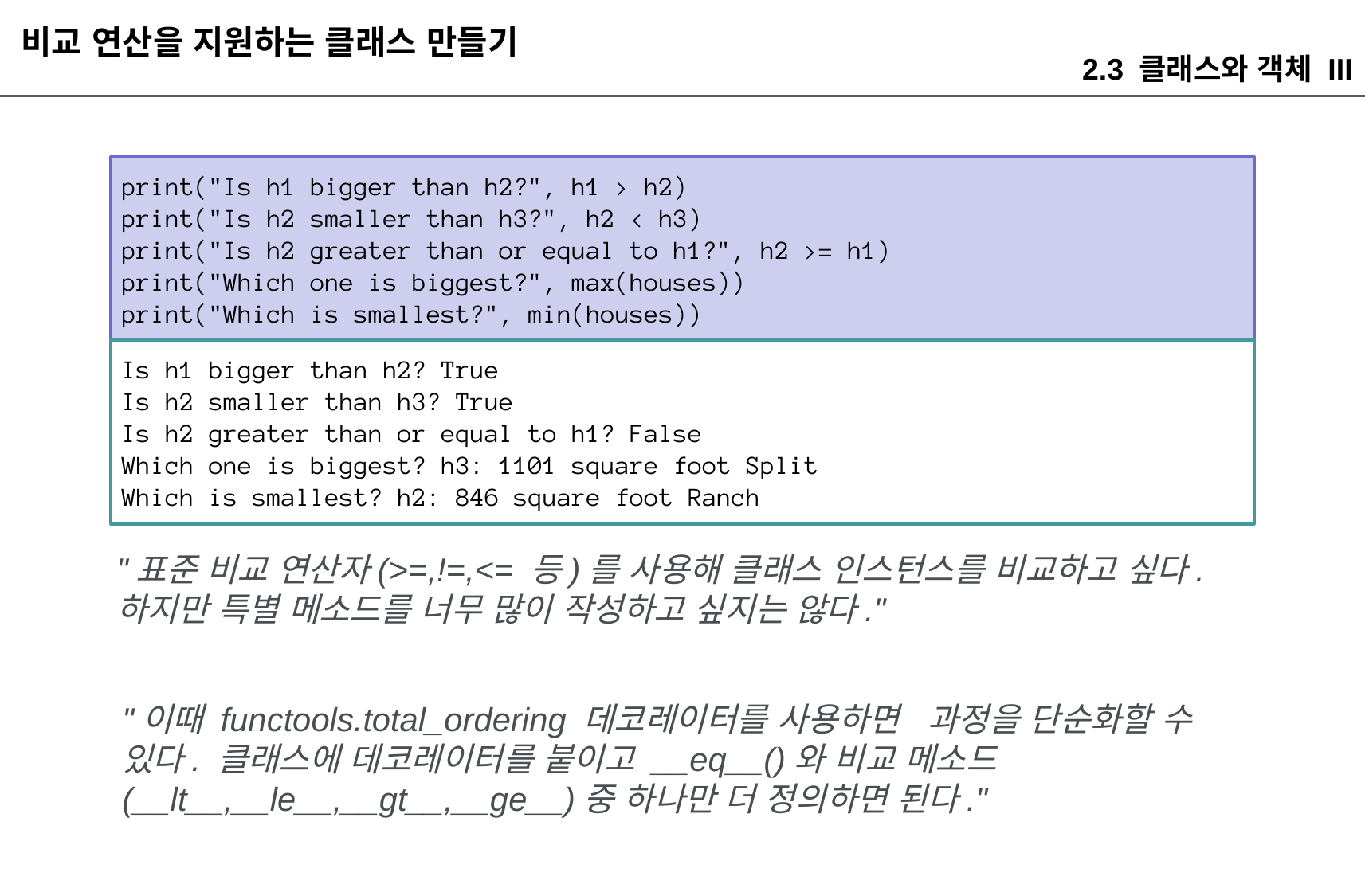

비교 연산을 지원하는 클래스 만들기
2.3 클래스와 객체 III
print("Is h1 bigger than h2?", h1 > h2)
print("Is h2 smaller than h3?", h2 < h3)
print("Is h2 greater than or equal to h1?", h2 >= h1)
print("Which one is biggest?", max(houses))
print("Which is smallest?", min(houses))
Is h1 bigger than h2? True
Is h2 smaller than h3? True
Is h2 greater than or equal to h1? False
Which one is biggest? h3: 1101 square foot Split
Which is smallest? h2: 846 square foot Ranch
"표준 비교 연산자(>=,!=,<= 등)를 사용해 클래스 인스턴스를 비교하고 싶다. 하지만 특별 메소드를 너무 많이 작성하고 싶지는 않다."
"이때 functools.total_ordering 데코레이터를 사용하면   과정을 단순화할 수 있다. 클래스에 데코레이터를 붙이고 __eq__()와 비교 메소드(__lt__,__le__,__gt__,__ge__)중 하나만 더 정의하면 된다."